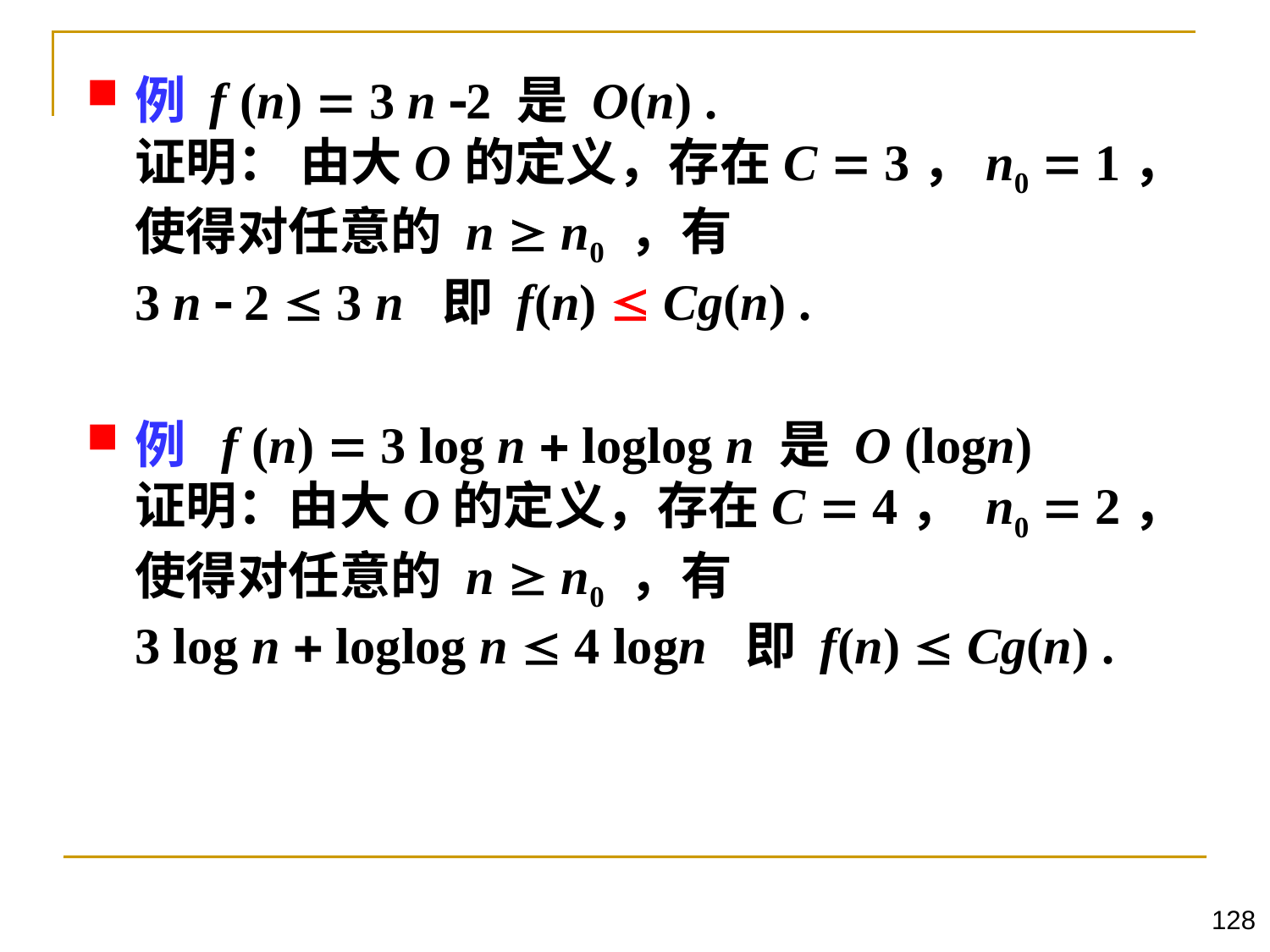

例 f (n) = 3 n −2 是 O(n) .
证明： 由大O的定义，存在C = 3，n0 = 1，使得对任意的 n ≥ n0 ，有
3 n − 2 ≤ 3 n  即 f(n) ≤ Cg(n) .

例  f (n) = 3 log n + loglog n 是 O (logn)
证明：由大O的定义，存在C = 4， n0 = 2，使得对任意的 n ≥ n0 ，有
3 log n + loglog n ≤ 4 logn  即 f(n) ≤ Cg(n) .
128